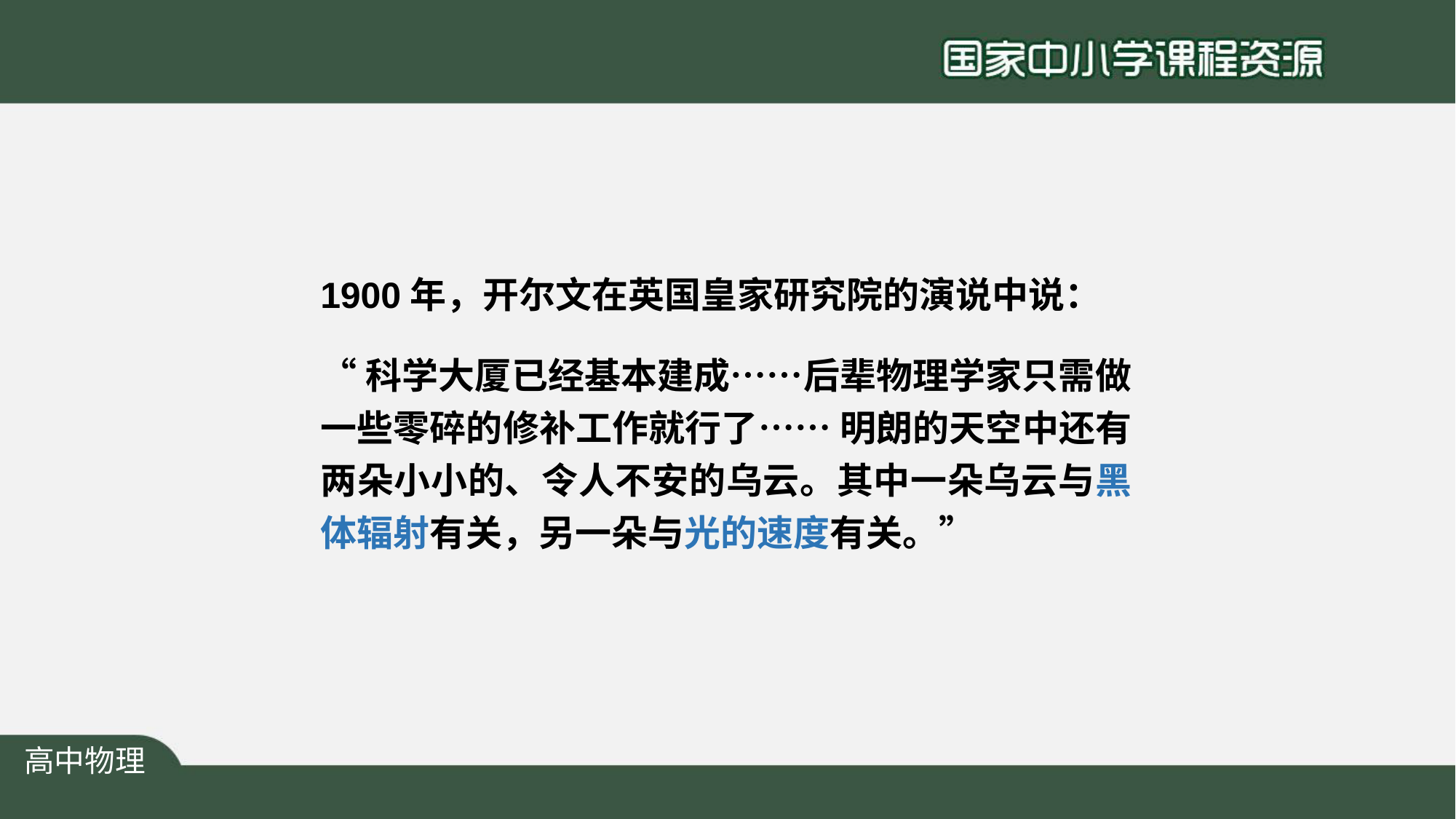

1900年，开尔文在英国皇家研究院的演说中说：
“科学大厦已经基本建成……后辈物理学家只需做 一些零碎的修补工作就行了…… 明朗的天空中还有 两朵小小的、令人不安的乌云。其中一朵乌云与黑 体辐射有关，另一朵与光的速度有关。”
高中物理